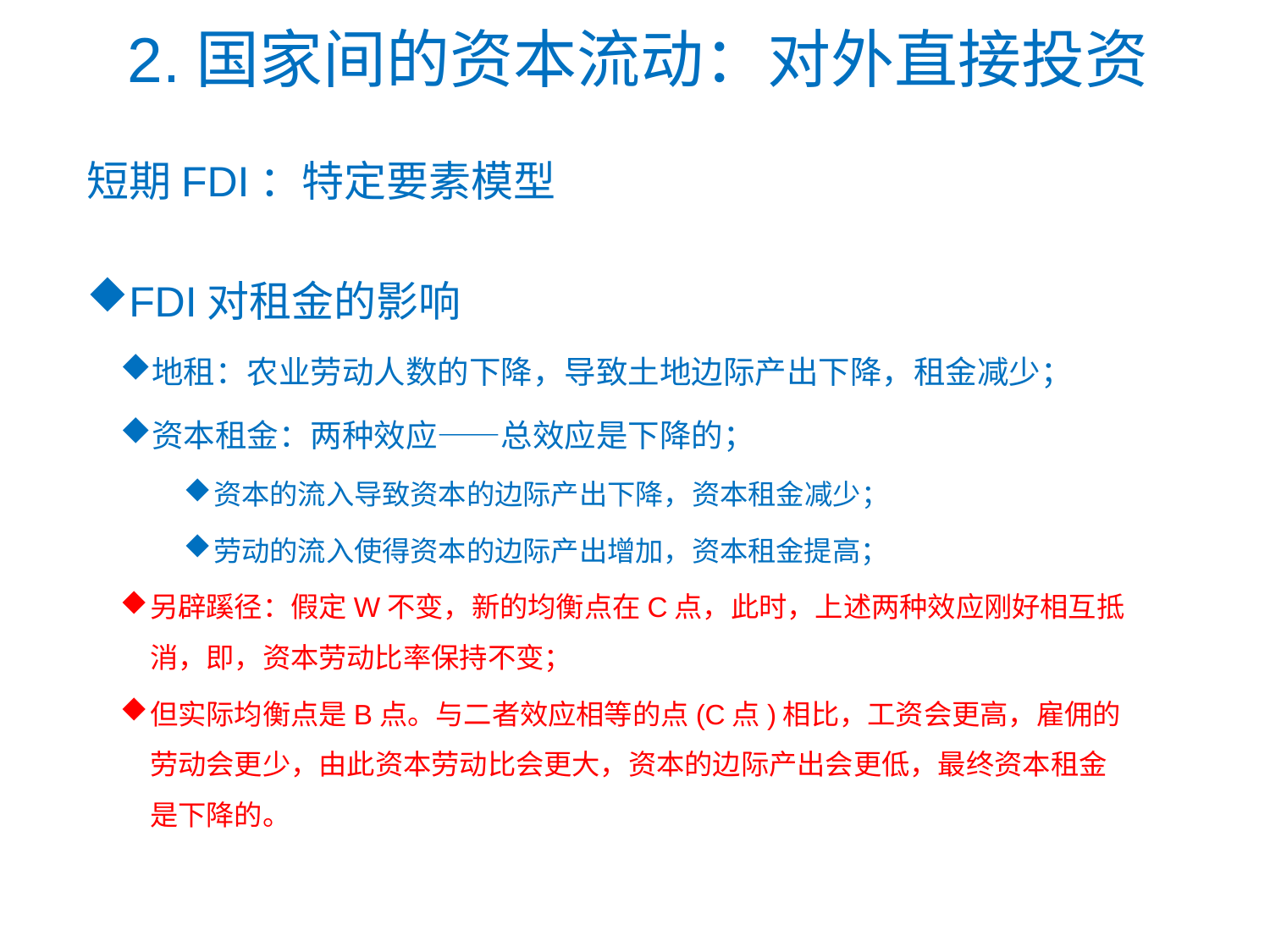

# 2.国家间的资本流动：对外直接投资
短期FDI：特定要素模型
FDI对租金的影响
地租：农业劳动人数的下降，导致土地边际产出下降，租金减少；
资本租金：两种效应——总效应是下降的；
资本的流入导致资本的边际产出下降，资本租金减少；
劳动的流入使得资本的边际产出增加，资本租金提高；
另辟蹊径：假定W不变，新的均衡点在C点，此时，上述两种效应刚好相互抵消，即，资本劳动比率保持不变；
但实际均衡点是B点。与二者效应相等的点(C点)相比，工资会更高，雇佣的劳动会更少，由此资本劳动比会更大，资本的边际产出会更低，最终资本租金是下降的。